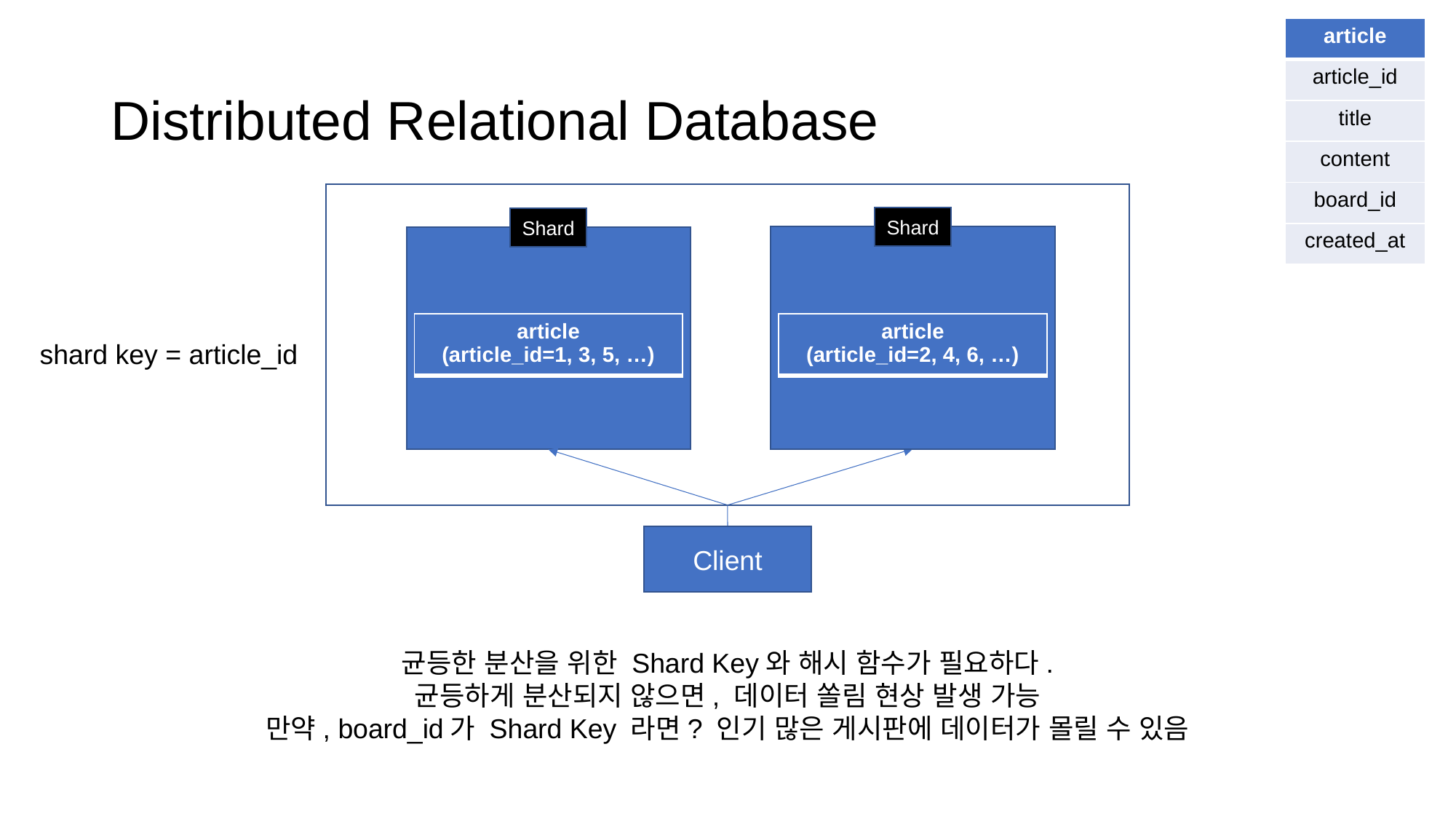

| article |
| --- |
| article\_id |
| title |
| content |
| board\_id |
| created\_at |
# Distributed Relational Database

Shard
Shard

| article (article\_id=1, 3, 5, …) |
| --- |
| article (article\_id=2, 4, 6, …) |
| --- |
shard key = article_id
Client
균등한 분산을 위한 Shard Key와 해시 함수가 필요하다.
균등하게 분산되지 않으면, 데이터 쏠림 현상 발생 가능
만약, board_id가 Shard Key 라면? 인기 많은 게시판에 데이터가 몰릴 수 있음